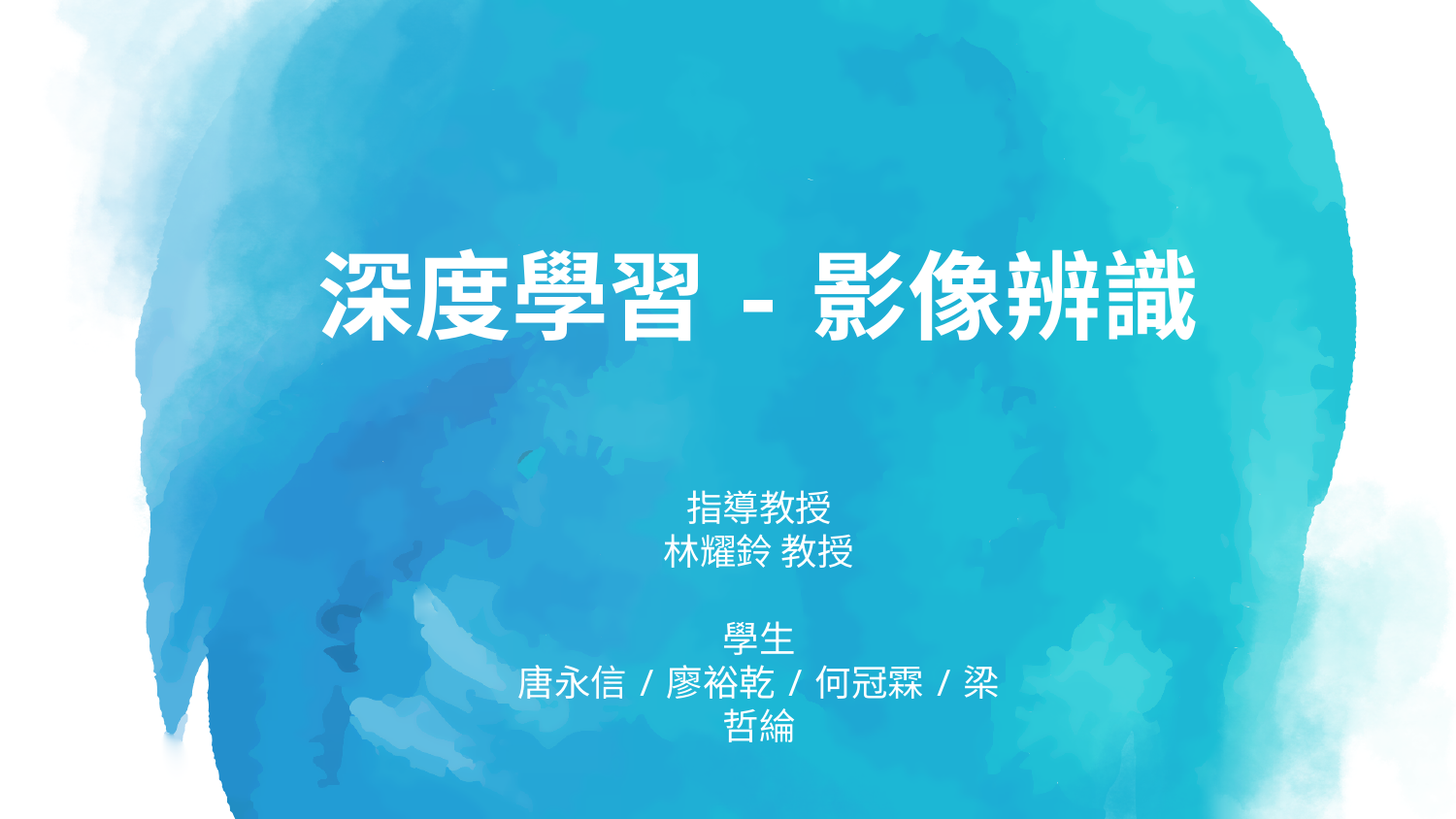

# 深度學習-影像辨識
指導教授
林耀鈴 教授
學生
唐永信/廖裕乾/何冠霖/梁哲綸